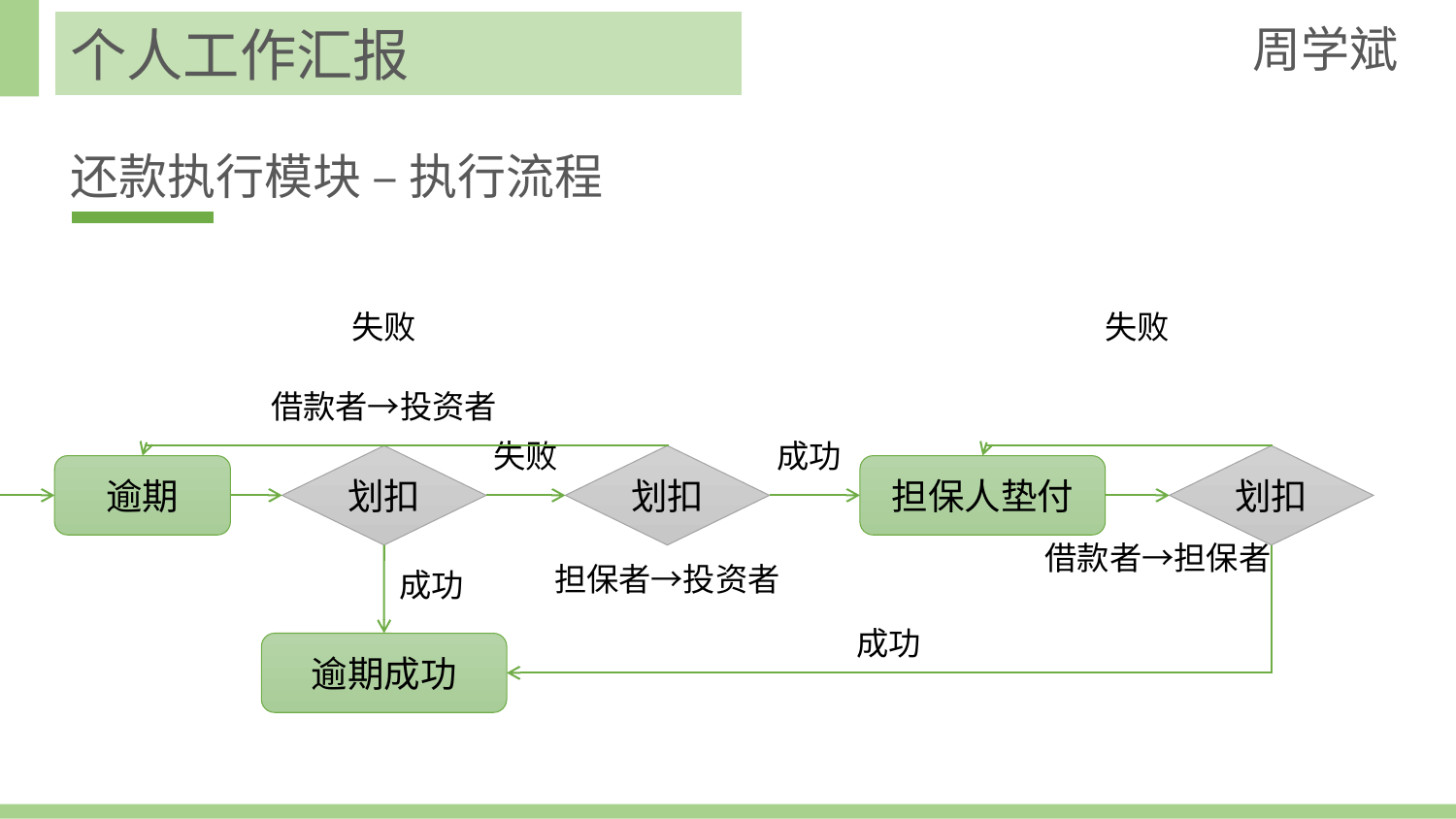

周学斌
个人工作汇报
还款执行模块 – 执行流程
失败
失败
借款者→投资者
成功
失败
划扣
划扣
划扣
担保人垫付
逾期
借款者→担保者
担保者→投资者
成功
成功
逾期成功